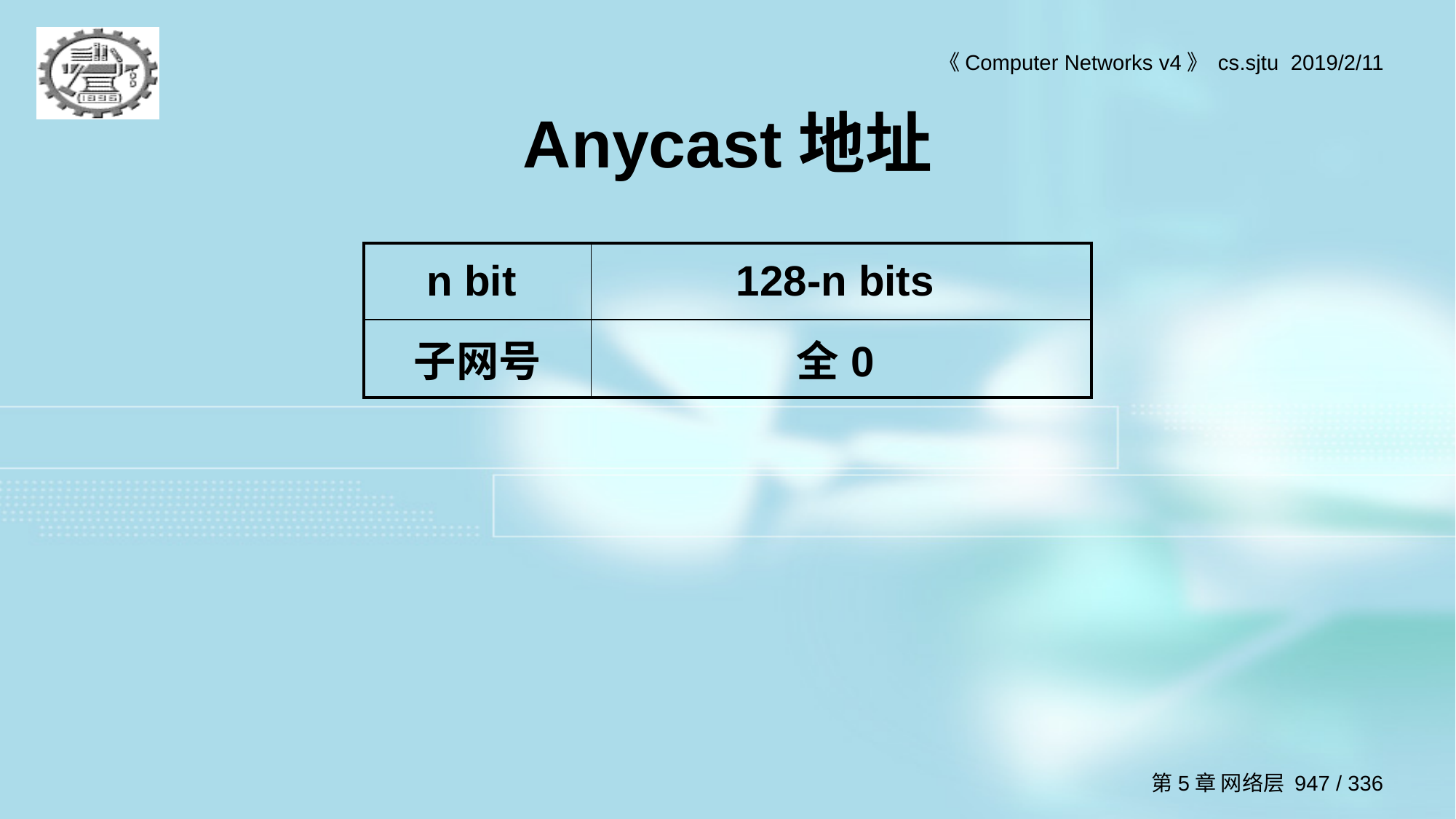

# Anycast地址
| n bit | 128-n bits |
| --- | --- |
| 子网号 | 全0 |